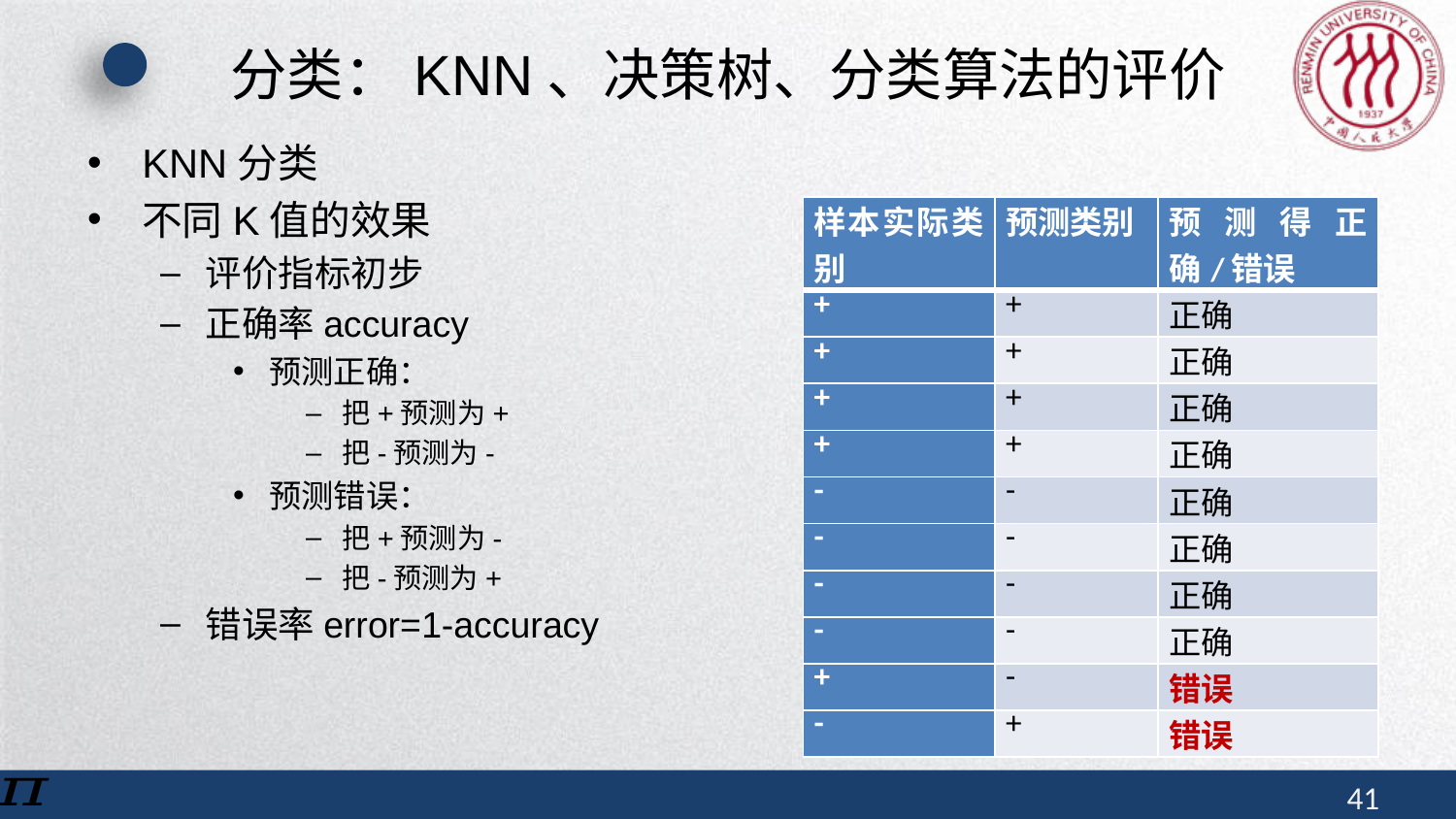

# 分类：KNN、决策树、分类算法的评价
KNN分类
不同K值的效果
评价指标初步
正确率accuracy
预测正确：
把+预测为+
把-预测为-
预测错误：
把+预测为-
把-预测为+
错误率error=1-accuracy

| 样本实际类别 | 预测类别 | 预测得正确/错误 |
| --- | --- | --- |
| + | + | 正确 |
| + | + | 正确 |
| + | + | 正确 |
| + | + | 正确 |
| - | - | 正确 |
| - | - | 正确 |
| - | - | 正确 |
| - | - | 正确 |
| + | - | 错误 |
| - | + | 错误 |